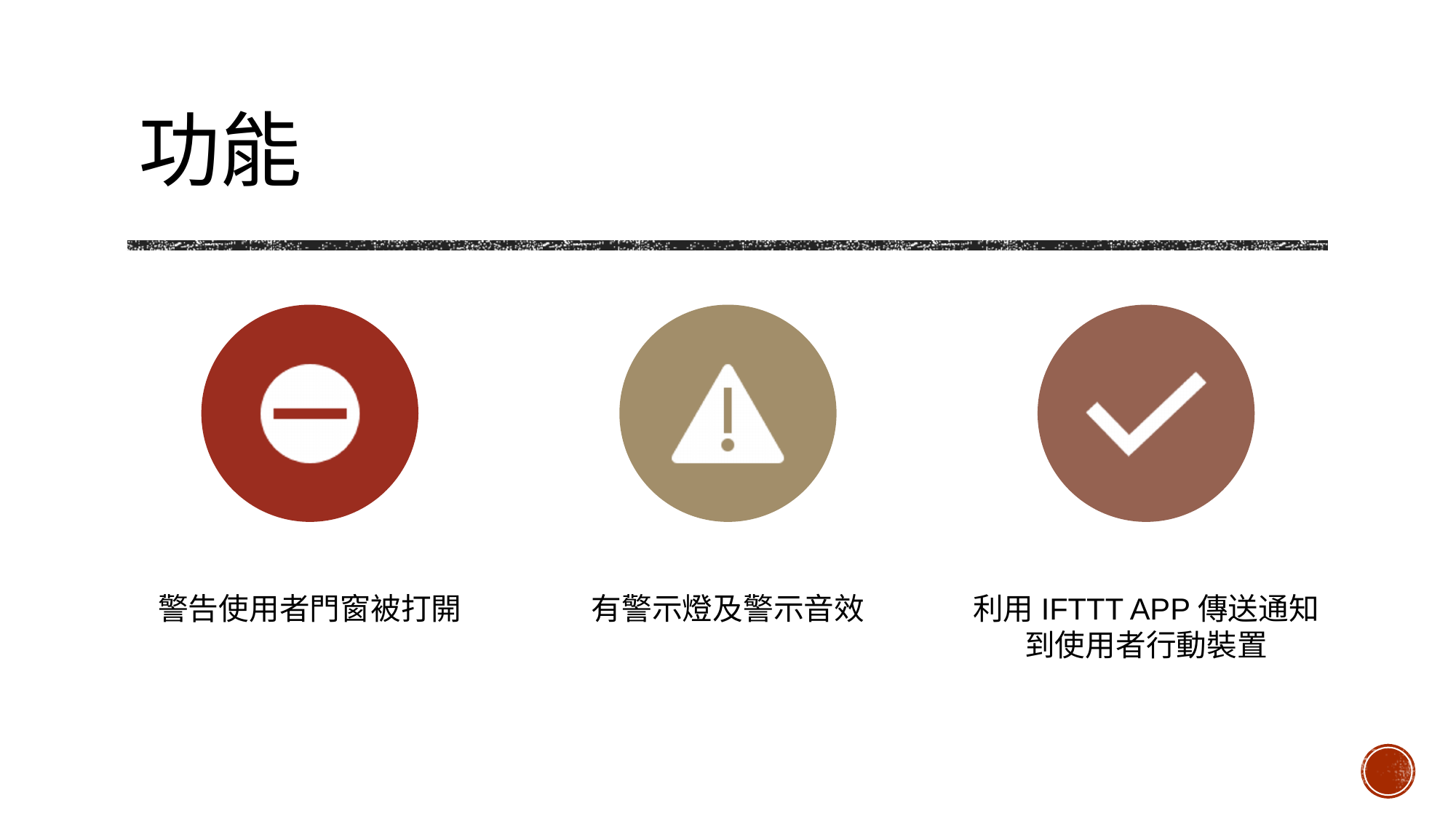

# 功能

警告使用者門窗被打開
有警示燈及警示音效
利用IFTTT app傳送通知到使用者行動裝置